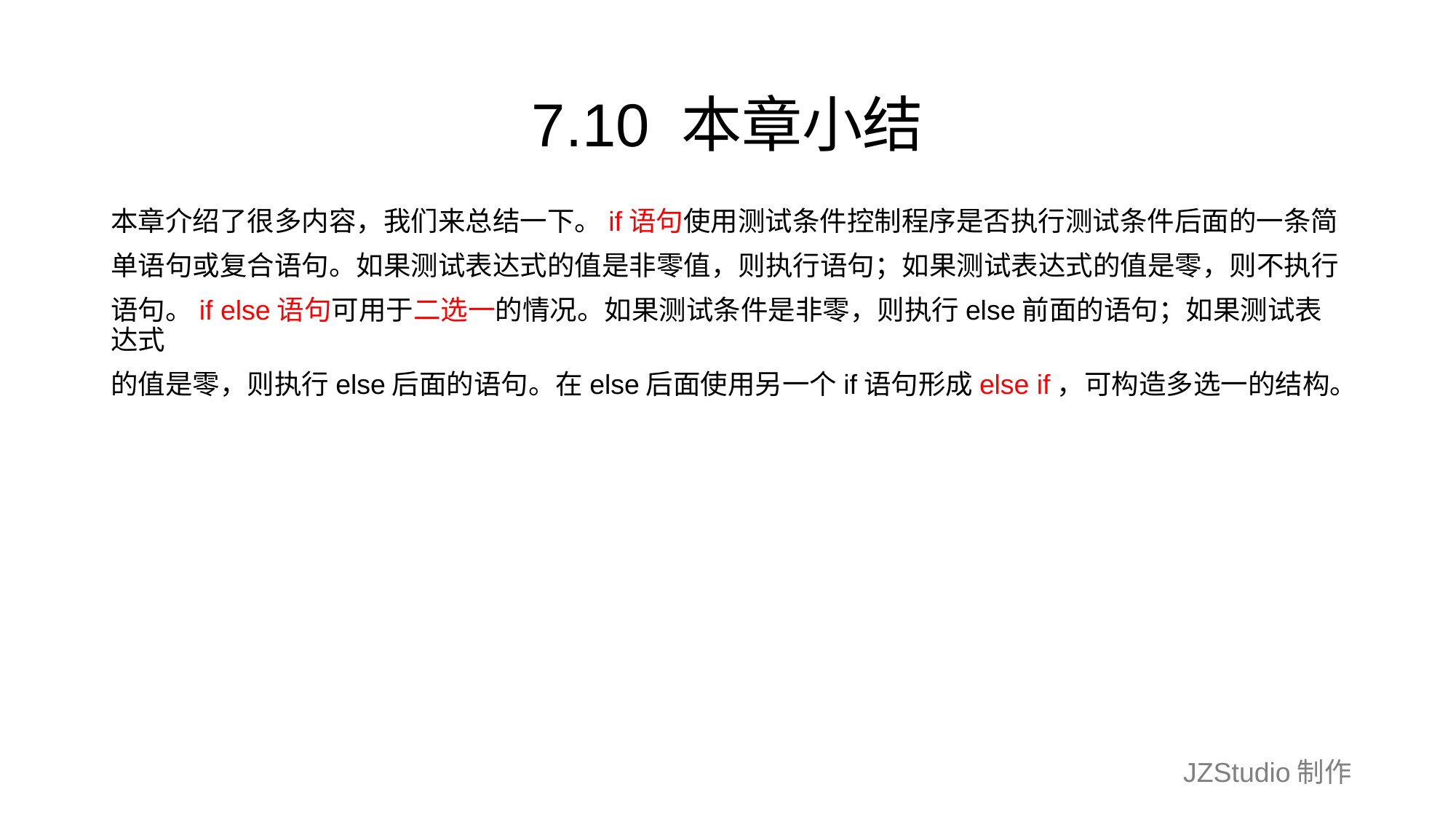

# 7.10 本章小结
本章介绍了很多内容，我们来总结一下。if语句使用测试条件控制程序是否执行测试条件后面的一条简
单语句或复合语句。如果测试表达式的值是非零值，则执行语句；如果测试表达式的值是零，则不执行
语句。if else语句可用于二选一的情况。如果测试条件是非零，则执行else前面的语句；如果测试表达式
的值是零，则执行else后面的语句。在else后面使用另一个if语句形成else if，可构造多选一的结构。